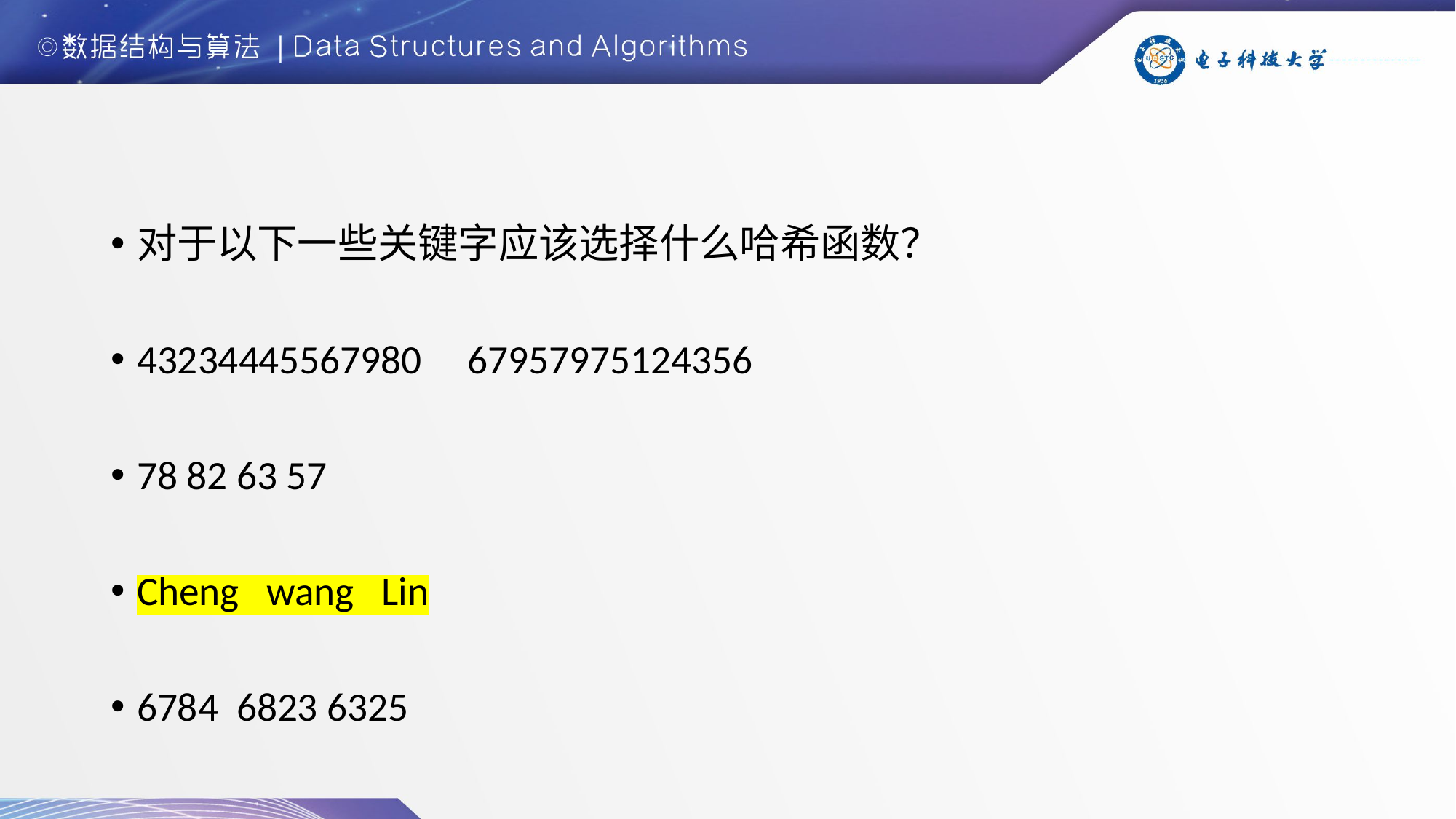

对于以下一些关键字应该选择什么哈希函数？

43234445567980     67957975124356

78 82 63 57

Cheng   wang   Lin

6784  6823 6325